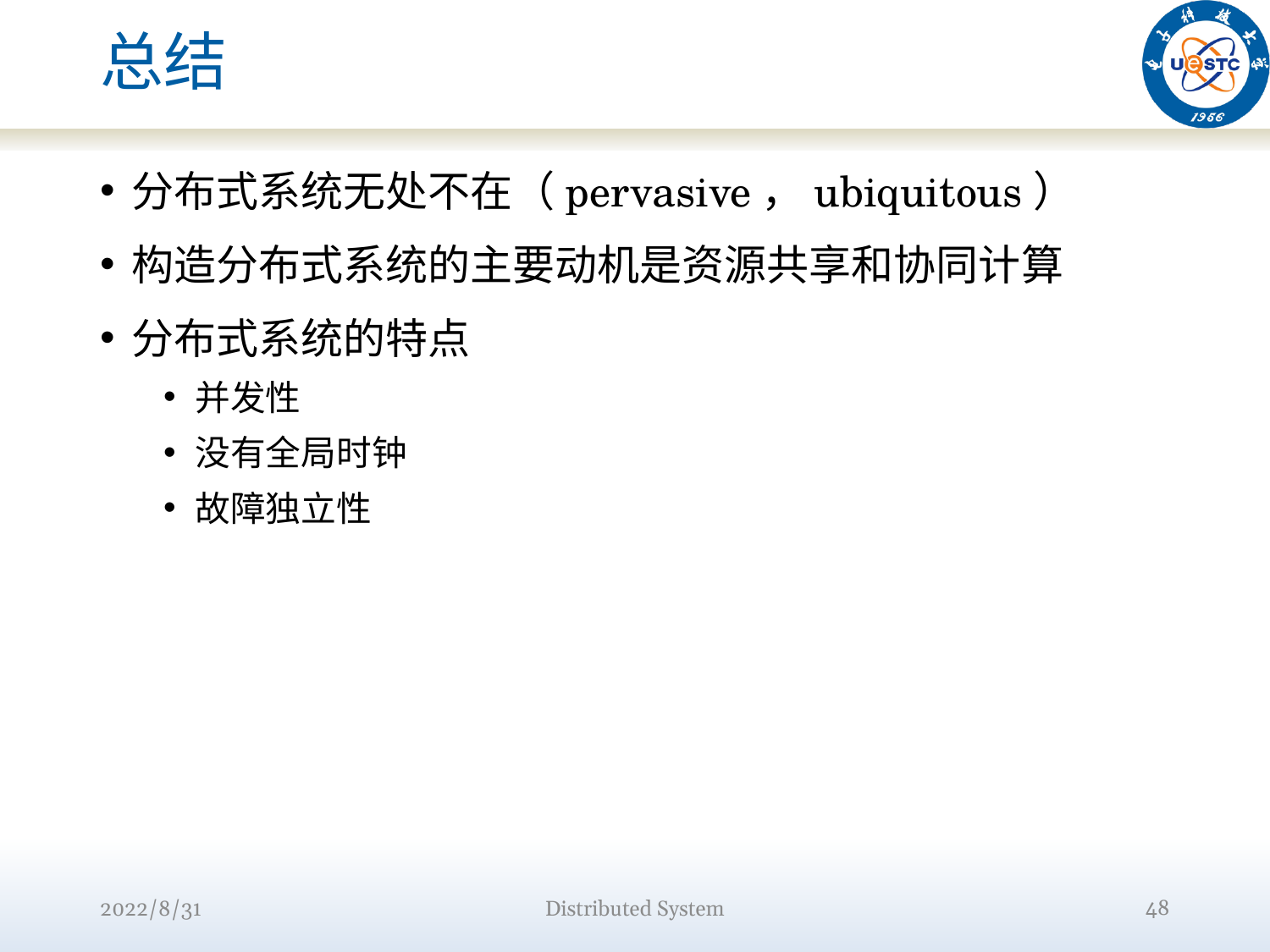

# 总结

分布式系统无处不在（pervasive，ubiquitous）
构造分布式系统的主要动机是资源共享和协同计算
分布式系统的特点
并发性
没有全局时钟
故障独立性

2022/8/31
Distributed System
48